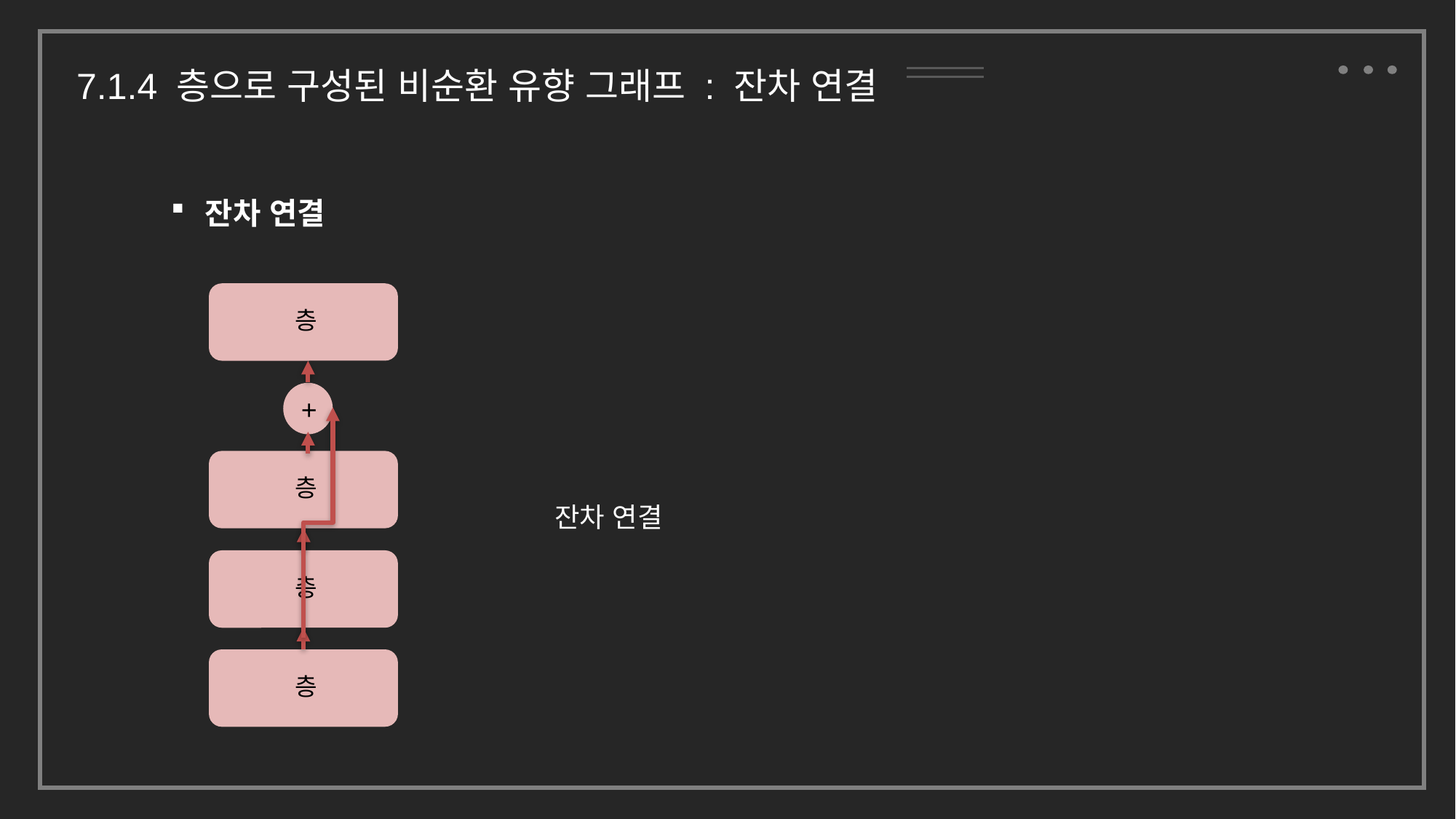

7.1.4 층으로 구성된 비순환 유향 그래프 : 잔차 연결

잔차 연결

층
+

층
잔차 연결

층

층